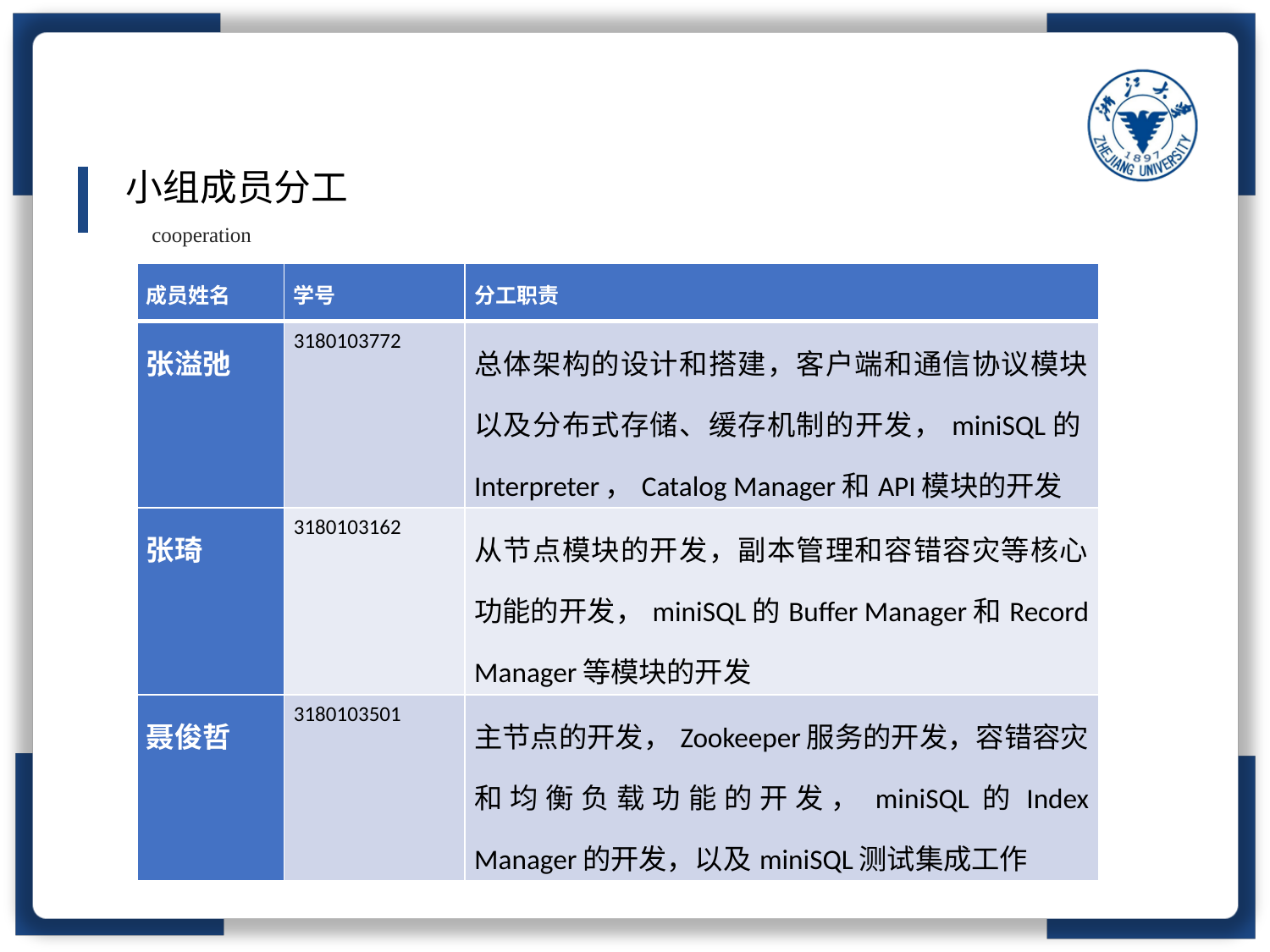

小组成员分工
cooperation
| 成员姓名 | 学号 | 分工职责 |
| --- | --- | --- |
| 张溢弛 | 3180103772 | 总体架构的设计和搭建，客户端和通信协议模块以及分布式存储、缓存机制的开发，miniSQL的Interpreter，Catalog Manager和API模块的开发 |
| 张琦 | 3180103162 | 从节点模块的开发，副本管理和容错容灾等核心功能的开发，miniSQL的Buffer Manager和Record Manager等模块的开发 |
| 聂俊哲 | 3180103501 | 主节点的开发，Zookeeper服务的开发，容错容灾和均衡负载功能的开发，miniSQL的Index Manager的开发，以及miniSQL测试集成工作 |